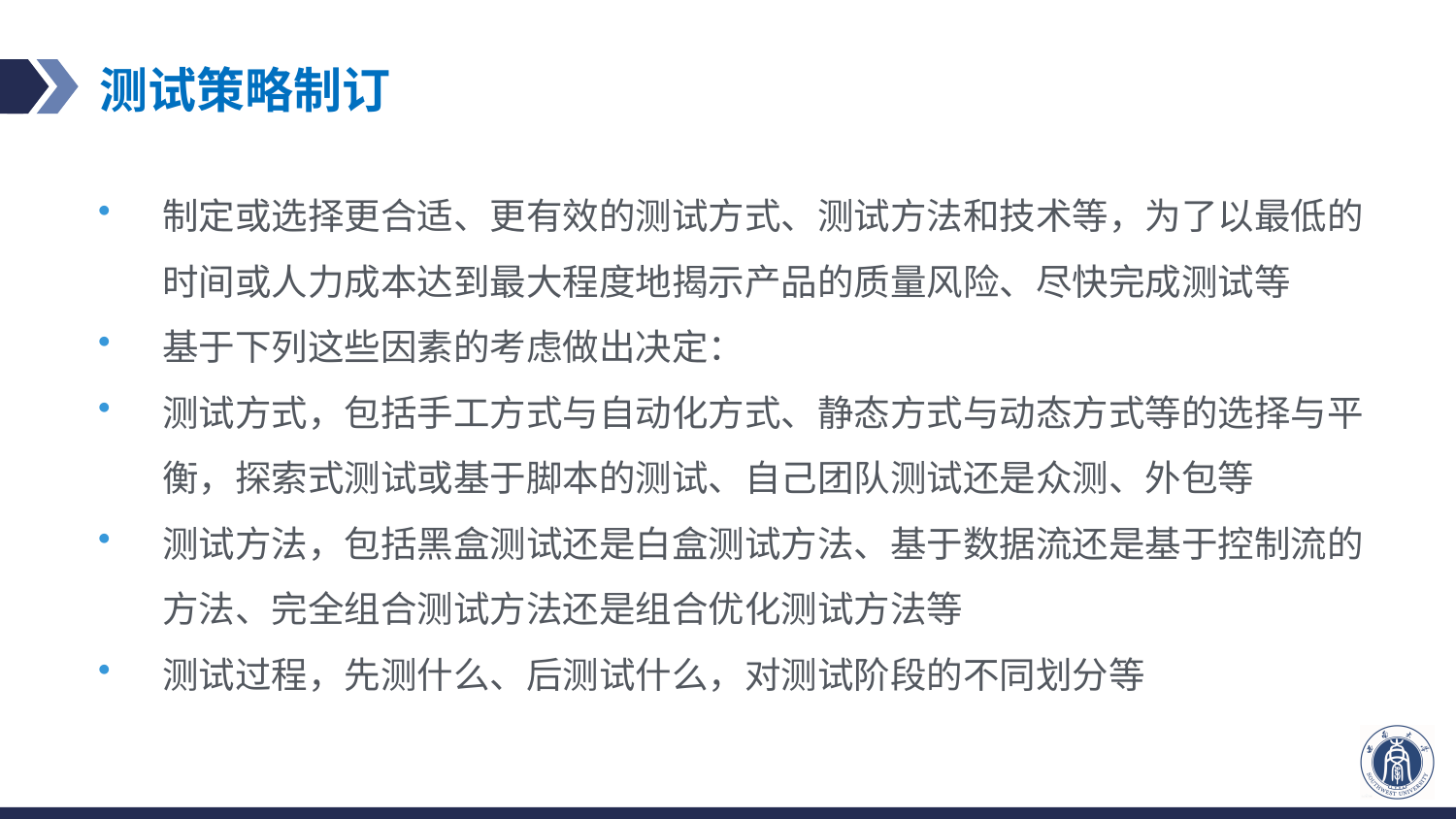

# 测试策略制订
制定或选择更合适、更有效的测试方式、测试方法和技术等，为了以最低的时间或人力成本达到最大程度地揭示产品的质量风险、尽快完成测试等
基于下列这些因素的考虑做出决定：
测试方式，包括手工方式与自动化方式、静态方式与动态方式等的选择与平衡，探索式测试或基于脚本的测试、自己团队测试还是众测、外包等
测试方法，包括黑盒测试还是白盒测试方法、基于数据流还是基于控制流的方法、完全组合测试方法还是组合优化测试方法等
测试过程，先测什么、后测试什么，对测试阶段的不同划分等